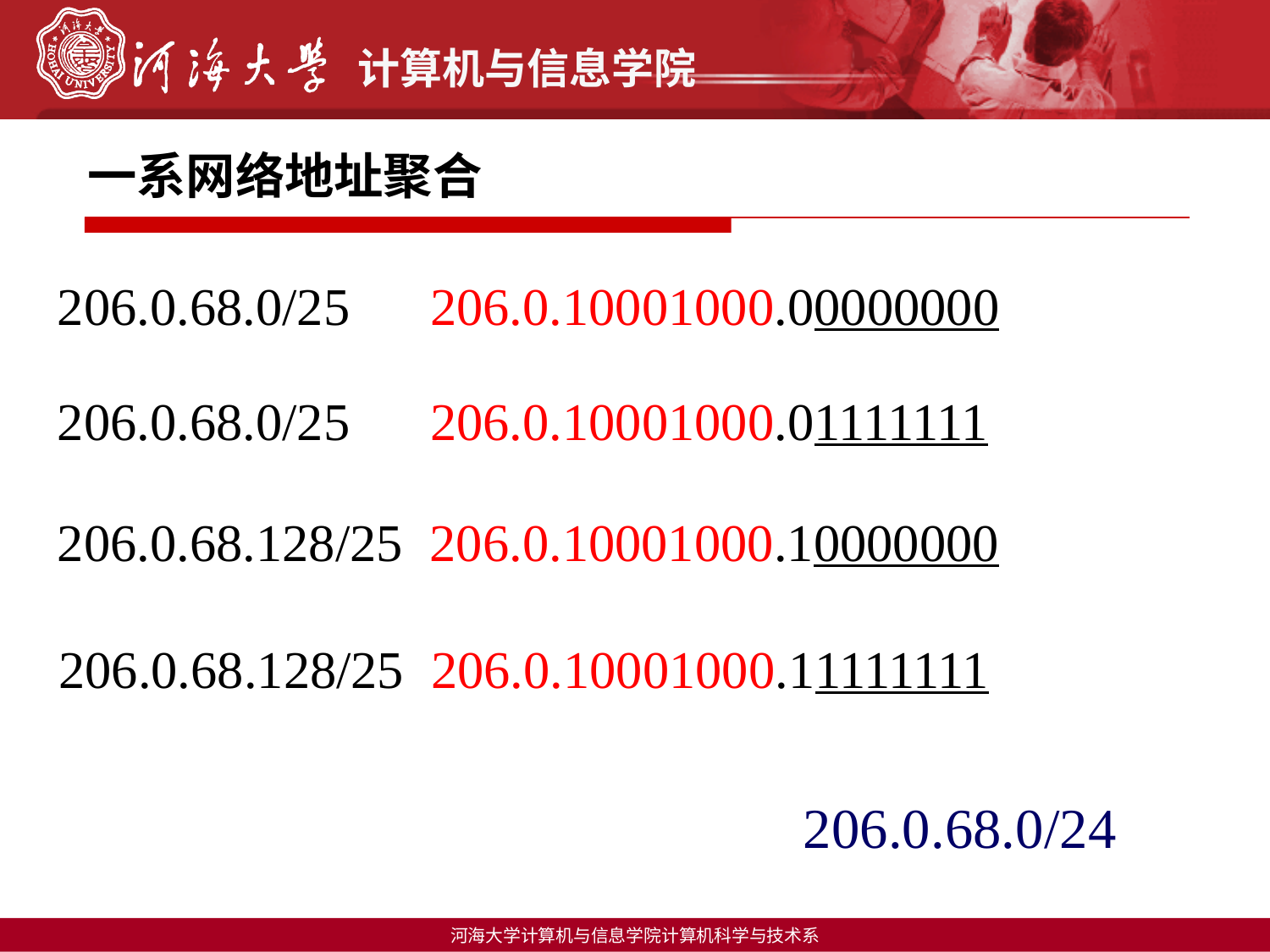

# 一系网络地址聚合
206.0.68.0/25      206.0.10001000.00000000
206.0.68.0/25      206.0.10001000.01111111
206.0.68.128/25  206.0.10001000.10000000
206.0.68.128/25  206.0.10001000.11111111
206.0.68.0/24